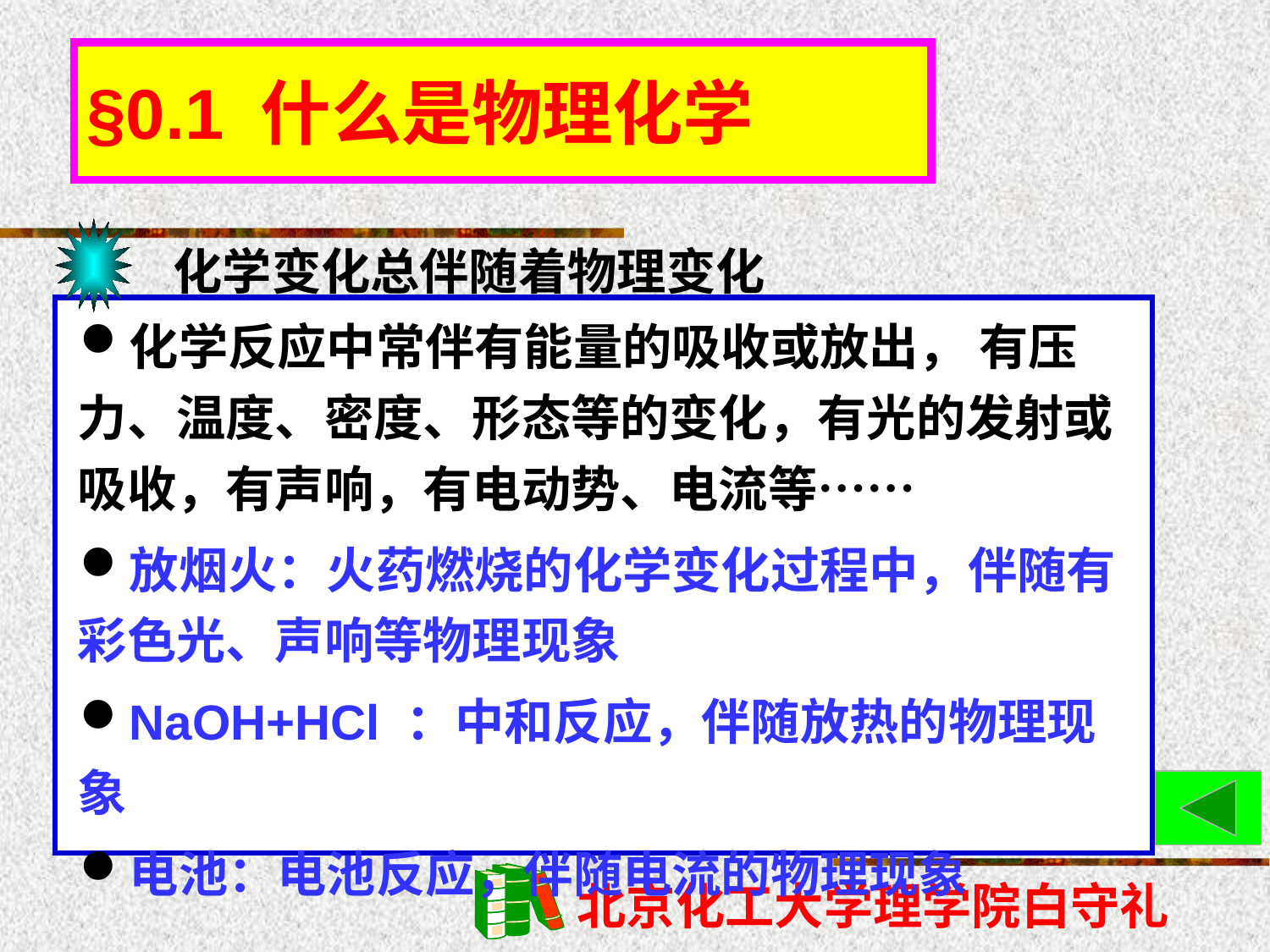

# §0.1 什么是物理化学

化学变化总伴随着物理变化
化学反应中常伴有能量的吸收或放出， 有压力、温度、密度、形态等的变化，有光的发射或吸收，有声响，有电动势、电流等……
放烟火：火药燃烧的化学变化过程中，伴随有彩色光、声响等物理现象
NaOH+HCl ：中和反应，伴随放热的物理现象
电池：电池反应，伴随电流的物理现象